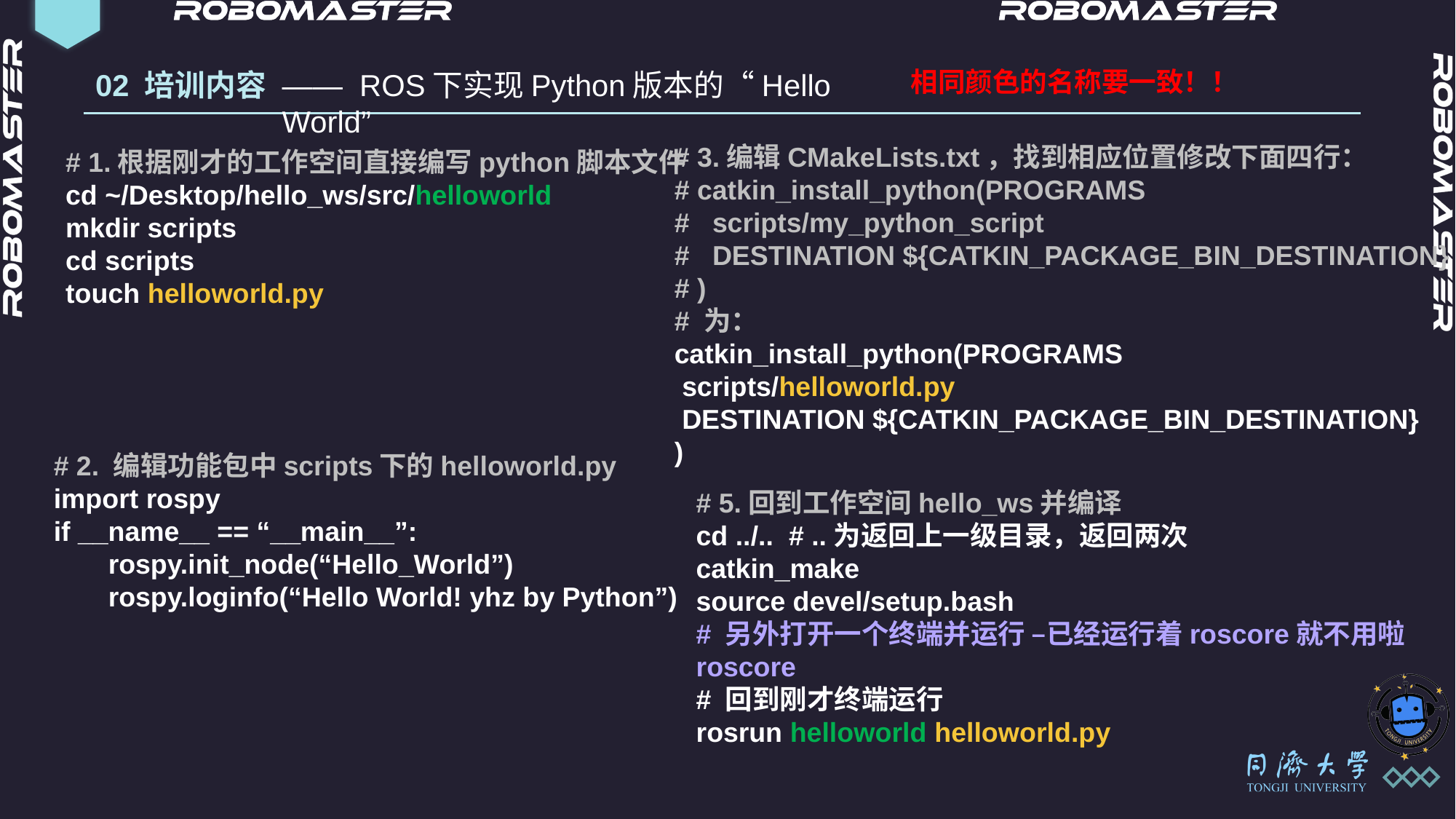

相同颜色的名称要一致！！
——  ROS下实现Python版本的“Hello World”
02 培训内容
# 3.编辑CMakeLists.txt，找到相应位置修改下面四行：
# catkin_install_python(PROGRAMS
#   scripts/my_python_script
#   DESTINATION ${CATKIN_PACKAGE_BIN_DESTINATION}
# )
# 为：
catkin_install_python(PROGRAMS
 scripts/helloworld.py
 DESTINATION ${CATKIN_PACKAGE_BIN_DESTINATION}
)
# 1.根据刚才的工作空间直接编写python脚本文件
cd ~/Desktop/hello_ws/src/helloworld
mkdir scripts
cd scripts
touch helloworld.py
# 2. 编辑功能包中scripts下的helloworld.py
import rospy
if __name__ == “__main__”:
rospy.init_node(“Hello_World”)
rospy.loginfo(“Hello World! yhz by Python”)
# 5.回到工作空间hello_ws并编译
cd ../..  # ..为返回上一级目录，返回两次
catkin_make
source devel/setup.bash
# 另外打开一个终端并运行 –已经运行着roscore就不用啦
roscore
# 回到刚才终端运行
rosrun helloworld helloworld.py